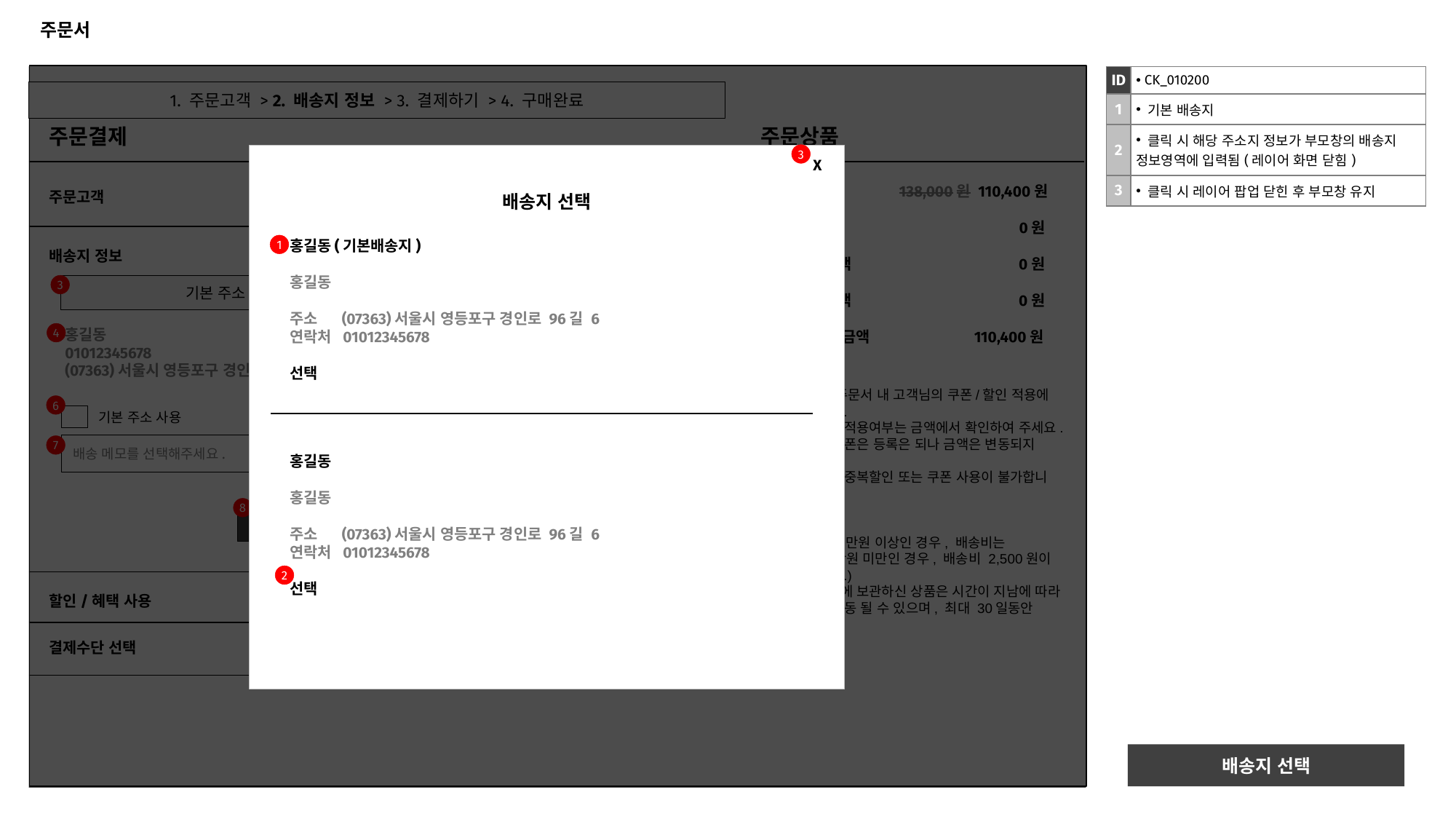

# 주문서

| ID | CK\_010200 |
| --- | --- |
| 1 | 기본 배송지 |
| 2 | 클릭 시 해당 주소지 정보가 부모창의 배송지 정보영역에 입력됨(레이어 화면 닫힘) |
| 3 | 클릭 시 레이어 팝업 닫힌 후 부모창 유지 |
1. 주문고객 > 2. 배송지 정보 > 3. 결제하기 > 4. 구매완료
주문결제
주문상품
3

X
2
주문고객                                                                                    honggidong@naver.com        +
상품 금액                  138,000원 110,400원

배송비                                                   0원

상품 할인 금액                                       0원

주문 할인 금액                                       0원

총 결제 예정 금액                        110,400원
배송지 선택
홍길동(기본배송지)

홍길동

주소     (07363)서울시 영등포구 경인로 96길 6
연락처  01012345678

선택
1
배송지 정보
3
기본 주소
새로 입력
홍길동
01012345678
(07363)서울시 영등포구 경인로 96길 6
4
5
배송지 목록
이용 안내
실 결제 금액은 주문서 내 고객님의 쿠폰/할인 적용에 따라 달라집니다.
실제 쿠폰코드의 적용여부는 금액에서 확인하여 주세요. 적용되지 않는 쿠폰은 등록은 되나 금액은 변동되지 않습니다. 
프로모션 제품은 중복할인 또는 쿠폰 사용이 불가합니다.
배송비 안내
총 구매금액이 5만원 이상인 경우, 배송비는 무료입니다 (5만원 미만인 경우, 배송비 2,500원이 별도 부가됩니다.)
장기간 장바구니에 보관하신 상품은 시간이 지남에 따라 가격과 혜택이 변동 될 수 있으며, 최대 30일동안 보관됩니다.
6
기본 주소 사용

 배송 메모를 선택해주세요.
7
홍길동

홍길동

주소     (07363)서울시 영등포구 경인로 96길 6
연락처  01012345678

선택
8
다음 단계 진행
2
할인/혜택 사용
결제수단 선택
배송지 선택